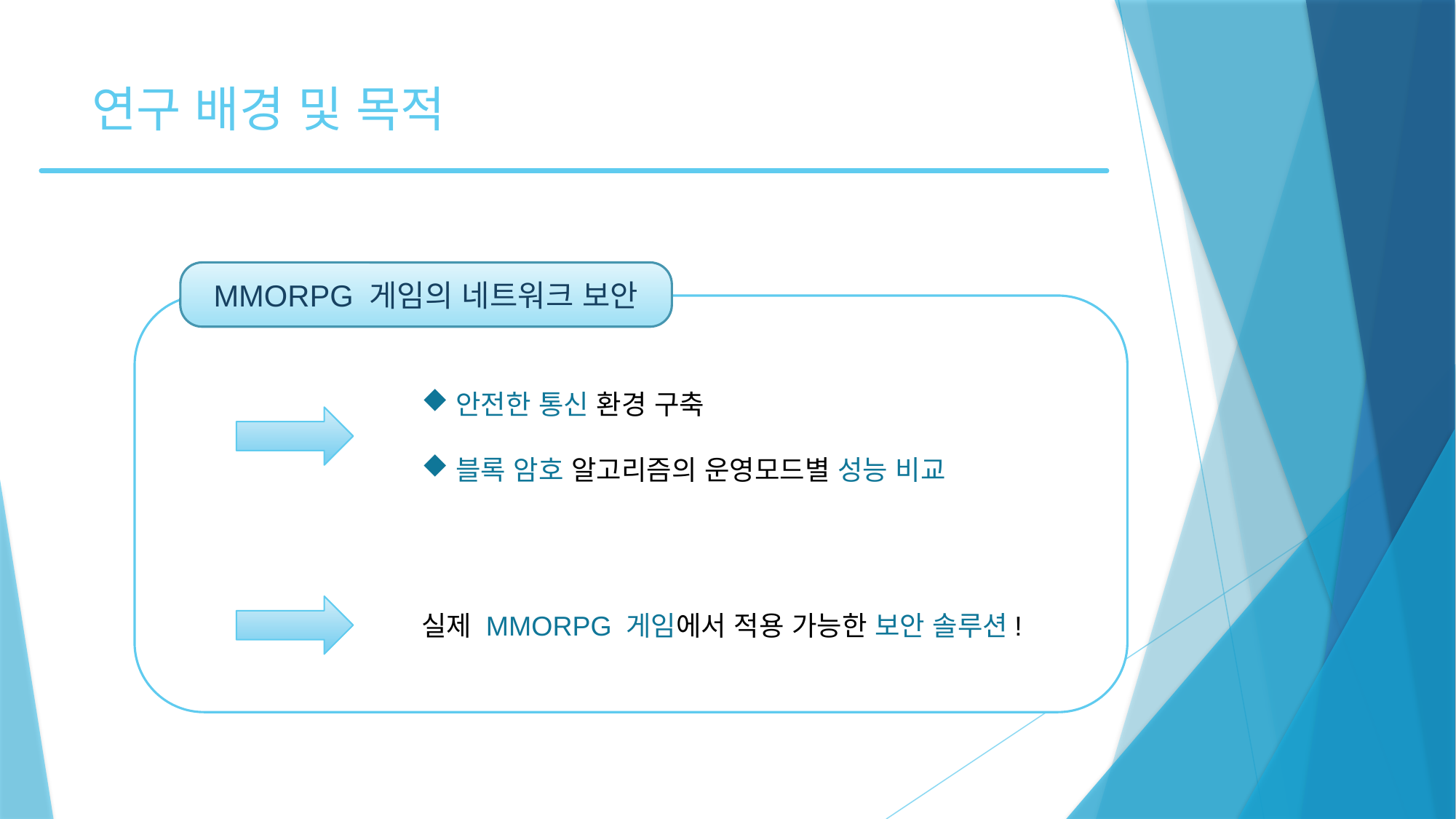

# 연구 배경 및 목적
MMORPG 게임의 네트워크 보안

안전한 통신 환경 구축

블록 암호 알고리즘의 운영모드별 성능 비교

실제 MMORPG 게임에서 적용 가능한 보안 솔루션!